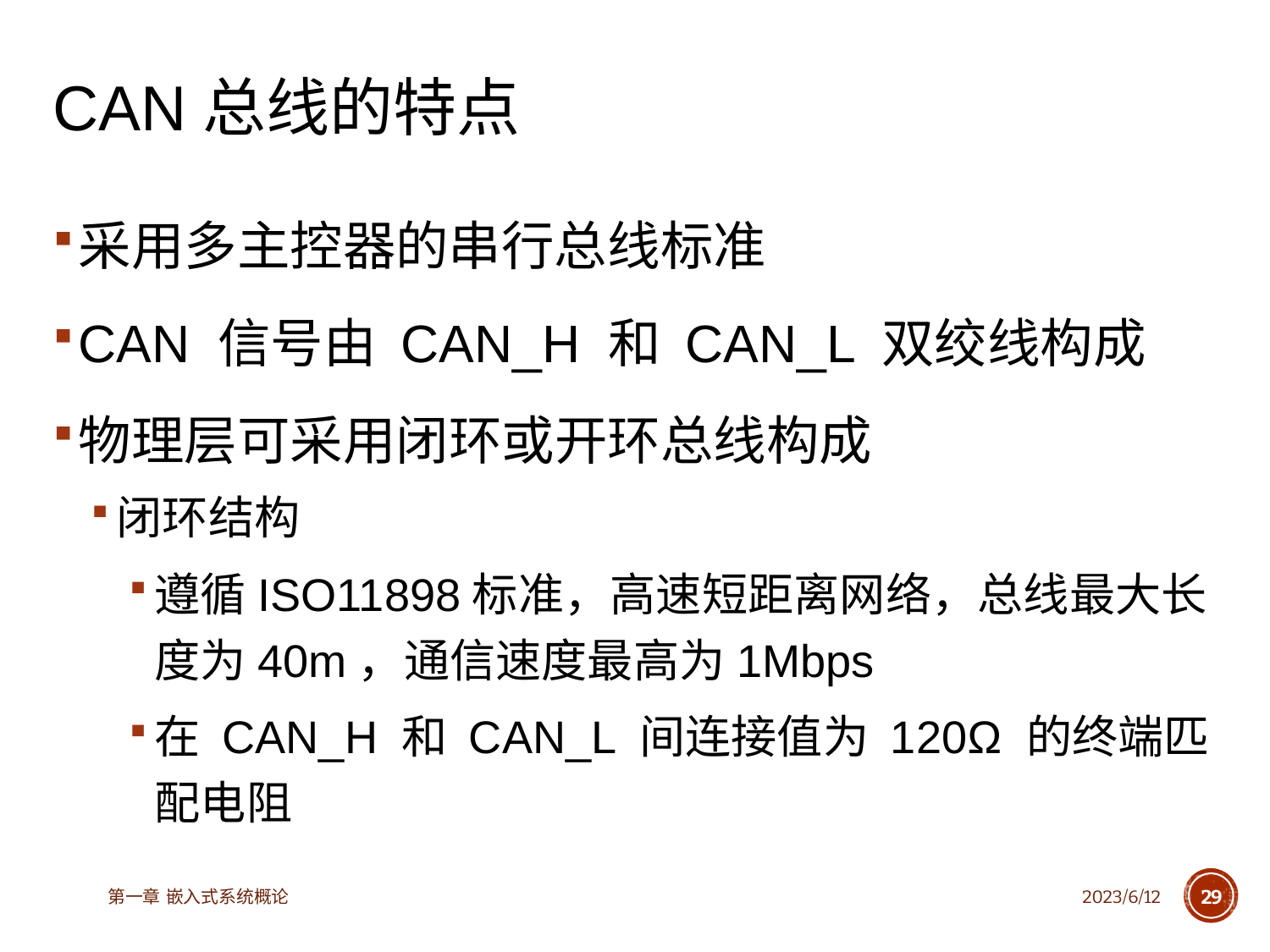

# CAN总线的特点
采用多主控器的串行总线标准
CAN 信号由 CAN_H 和 CAN_L 双绞线构成
物理层可采用闭环或开环总线构成
闭环结构
遵循ISO11898标准，高速短距离网络，总线最大长度为40m，通信速度最高为1Mbps
在 CAN_H 和 CAN_L 间连接值为 120Ω 的终端匹配电阻
第一章 嵌入式系统概论
2023/6/12
29